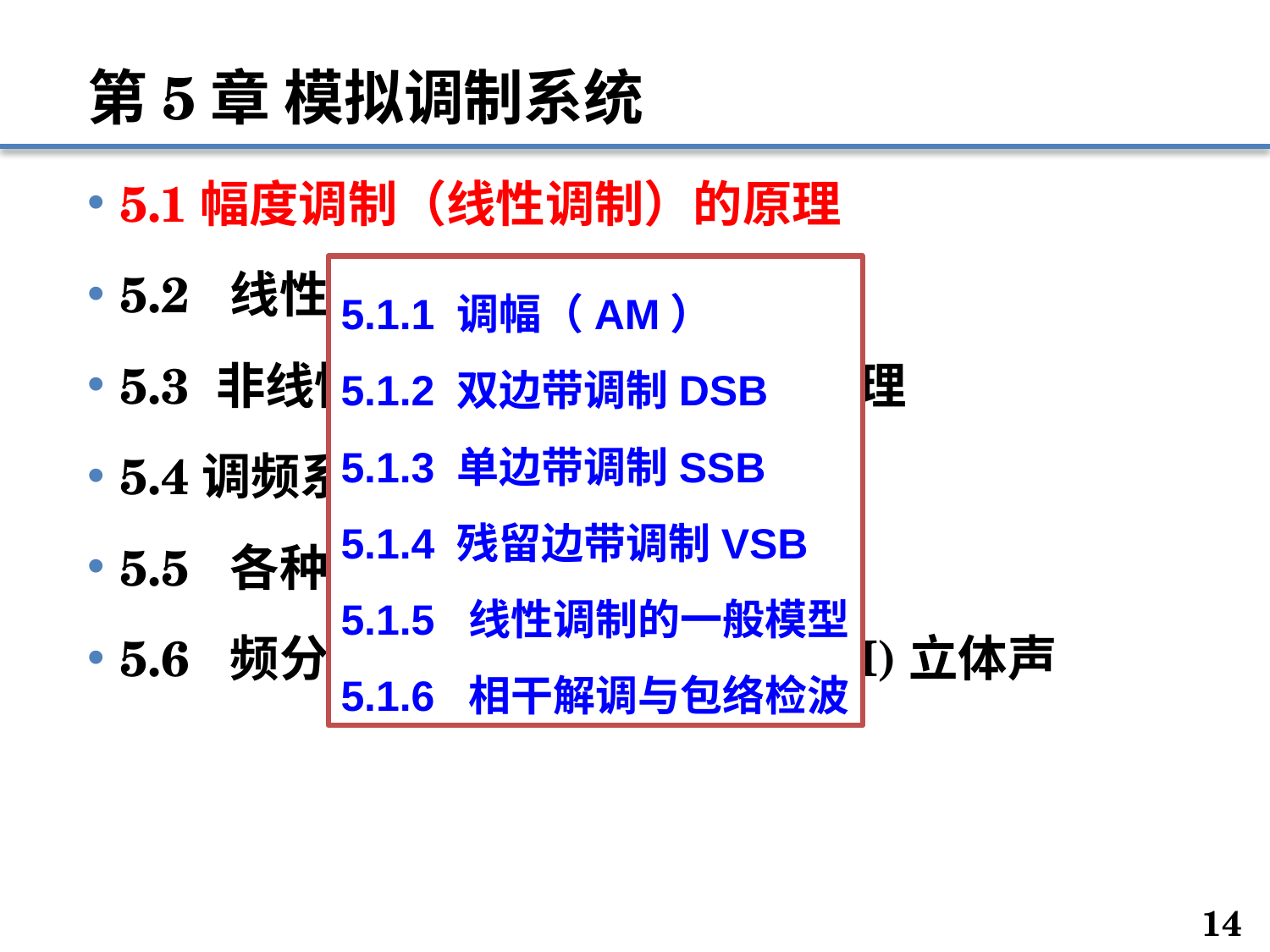

# 第5章 模拟调制系统
5.1幅度调制（线性调制）的原理
5.2  线性调制系统的抗噪声性能
5.3 非线性调制（角度调制）的原理
5.4调频系统的抗噪声性能
5.5  各种模拟调制系统的比较
5.6  频分复用(FDM)和调频(FM)立体声

5.1.1 调幅（AM）
5.1.2 双边带调制DSB
5.1.3 单边带调制SSB
5.1.4 残留边带调制VSB
5.1.5  线性调制的一般模型
5.1.6  相干解调与包络检波
14